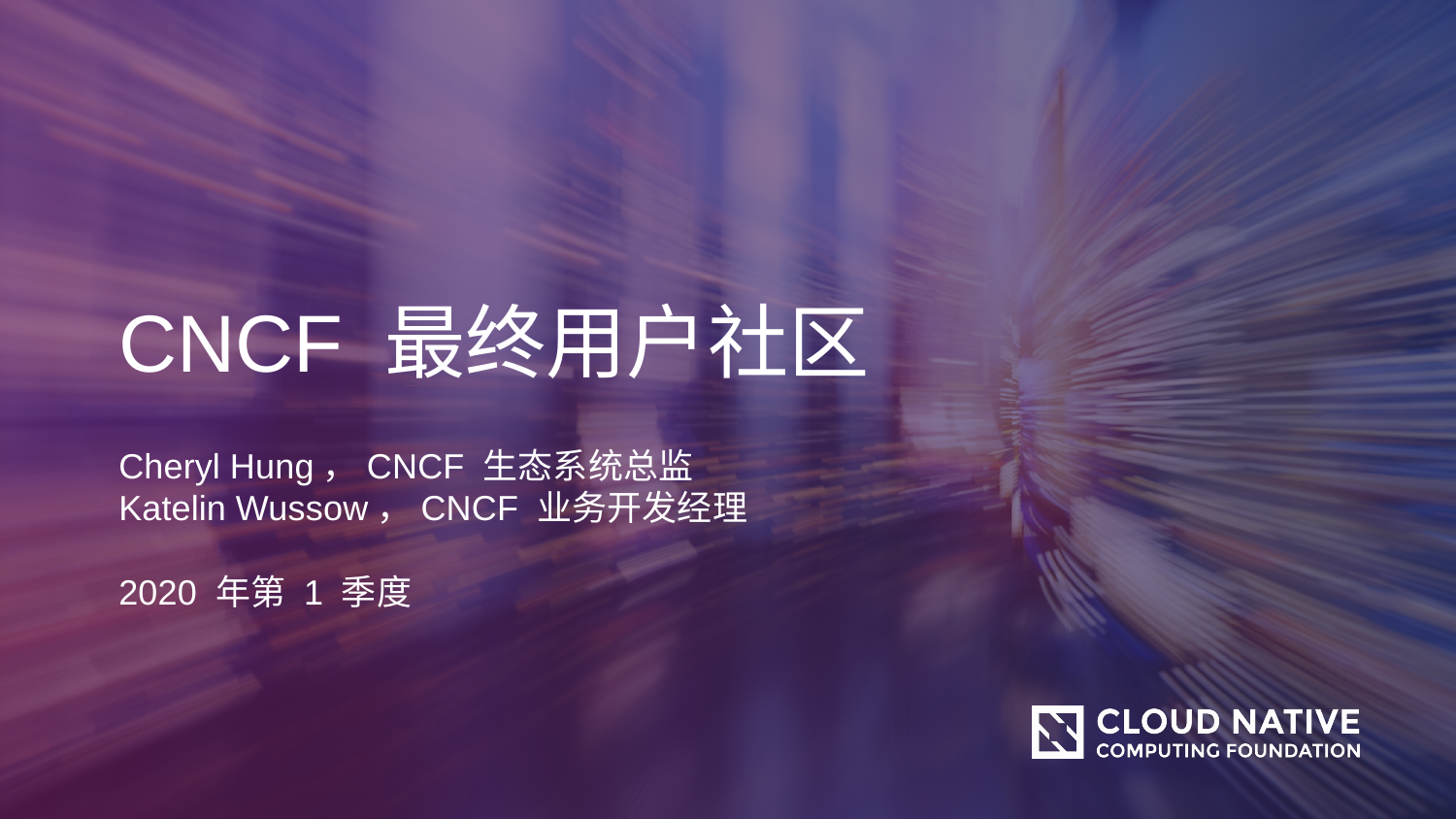

# CNCF 最终用户社区

Cheryl Hung，CNCF 生态系统总监
Katelin Wussow，CNCF 业务开发经理

2020 年第 1 季度